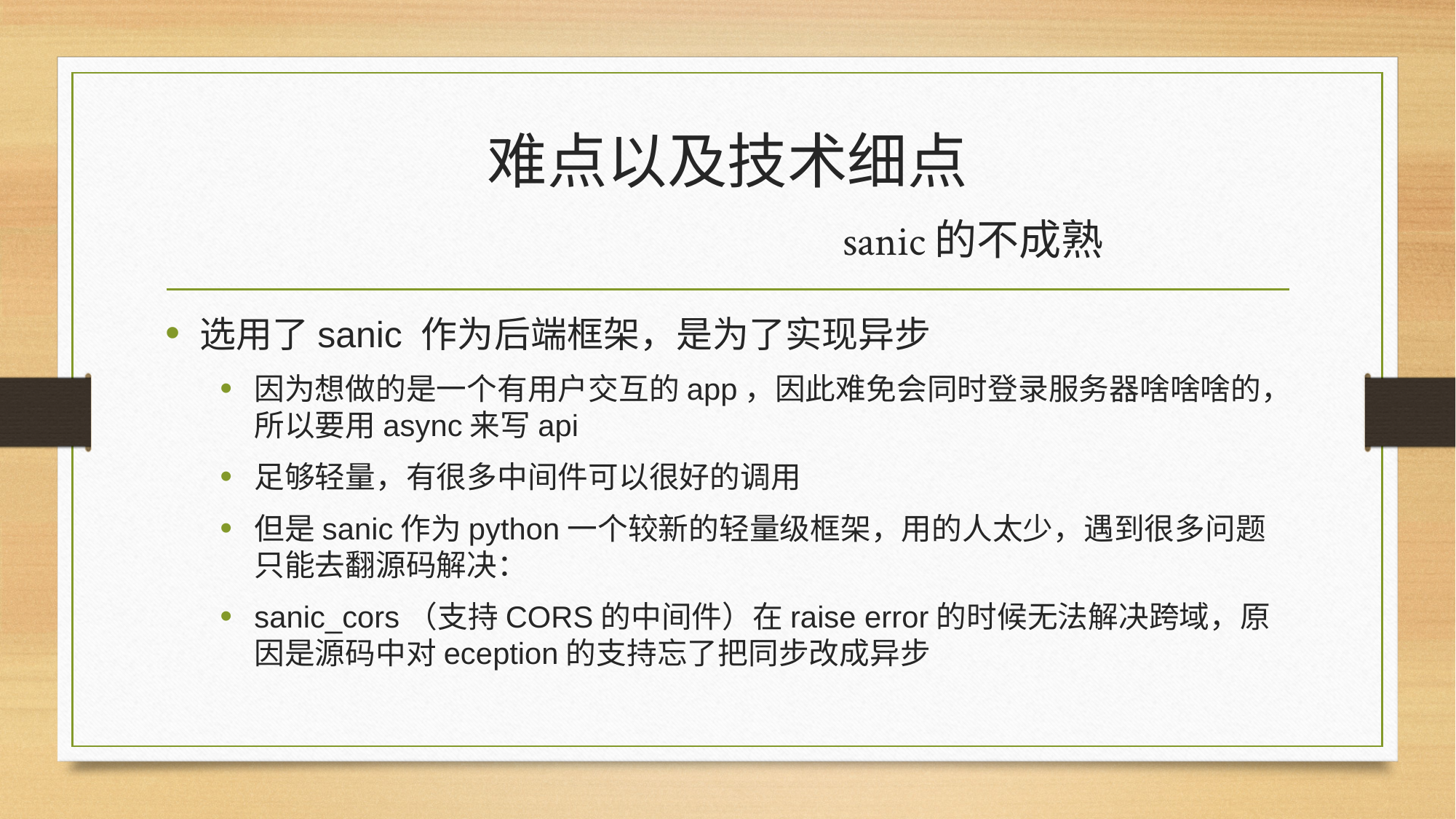

# 难点以及技术细点 sanic的不成熟
选用了sanic 作为后端框架，是为了实现异步
因为想做的是一个有用户交互的app，因此难免会同时登录服务器啥啥啥的，所以要用async来写api
足够轻量，有很多中间件可以很好的调用
但是sanic作为python一个较新的轻量级框架，用的人太少，遇到很多问题只能去翻源码解决：
sanic_cors（支持CORS的中间件）在raise error的时候无法解决跨域，原因是源码中对eception的支持忘了把同步改成异步